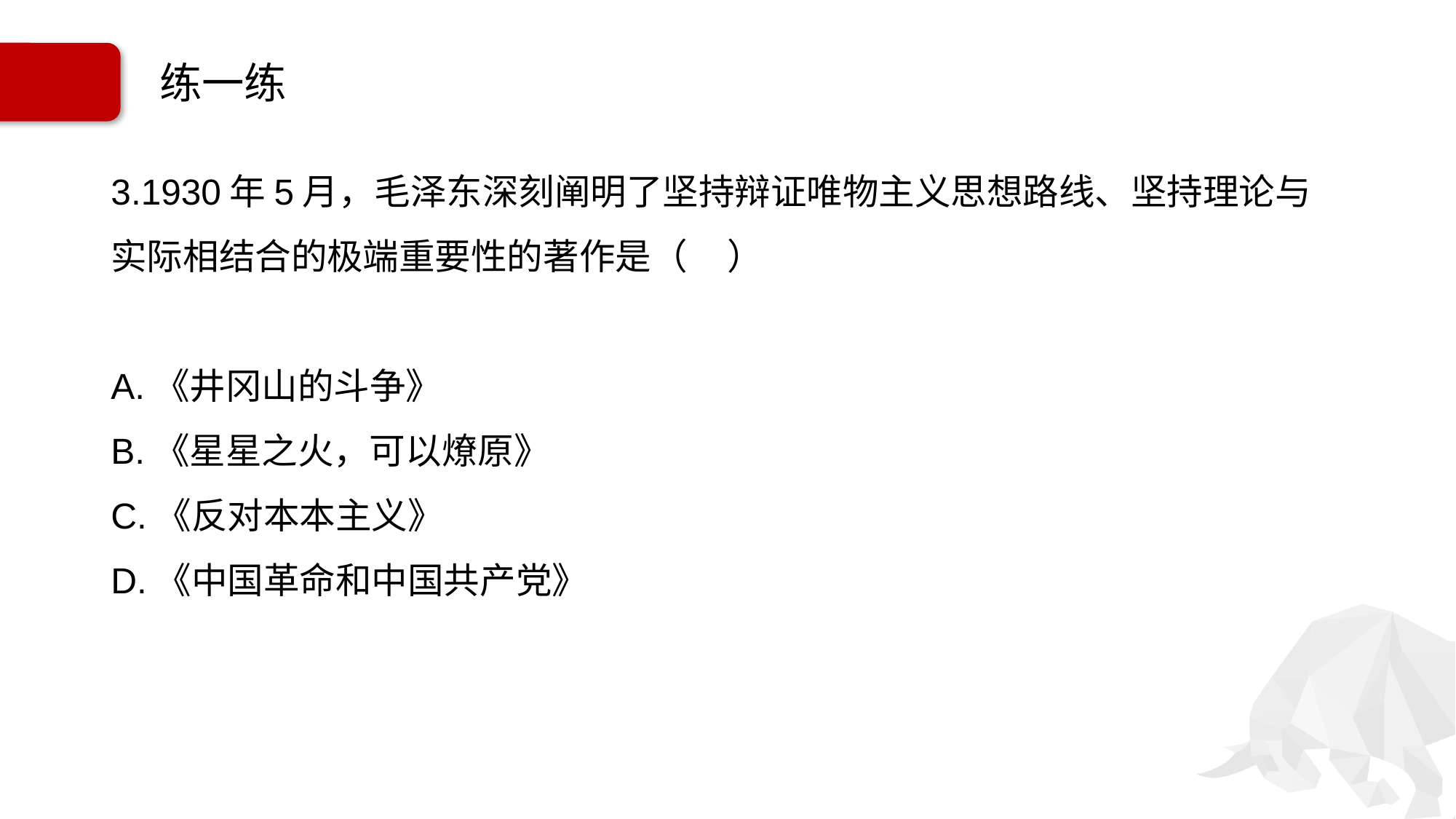

# 练一练
3.1930年5月，毛泽东深刻阐明了坚持辩证唯物主义思想路线、坚持理论与实际相结合的极端重要性的著作是（     ）

A.《井冈山的斗争》
B.《星星之火，可以燎原》
C.《反对本本主义》
D.《中国革命和中国共产党》